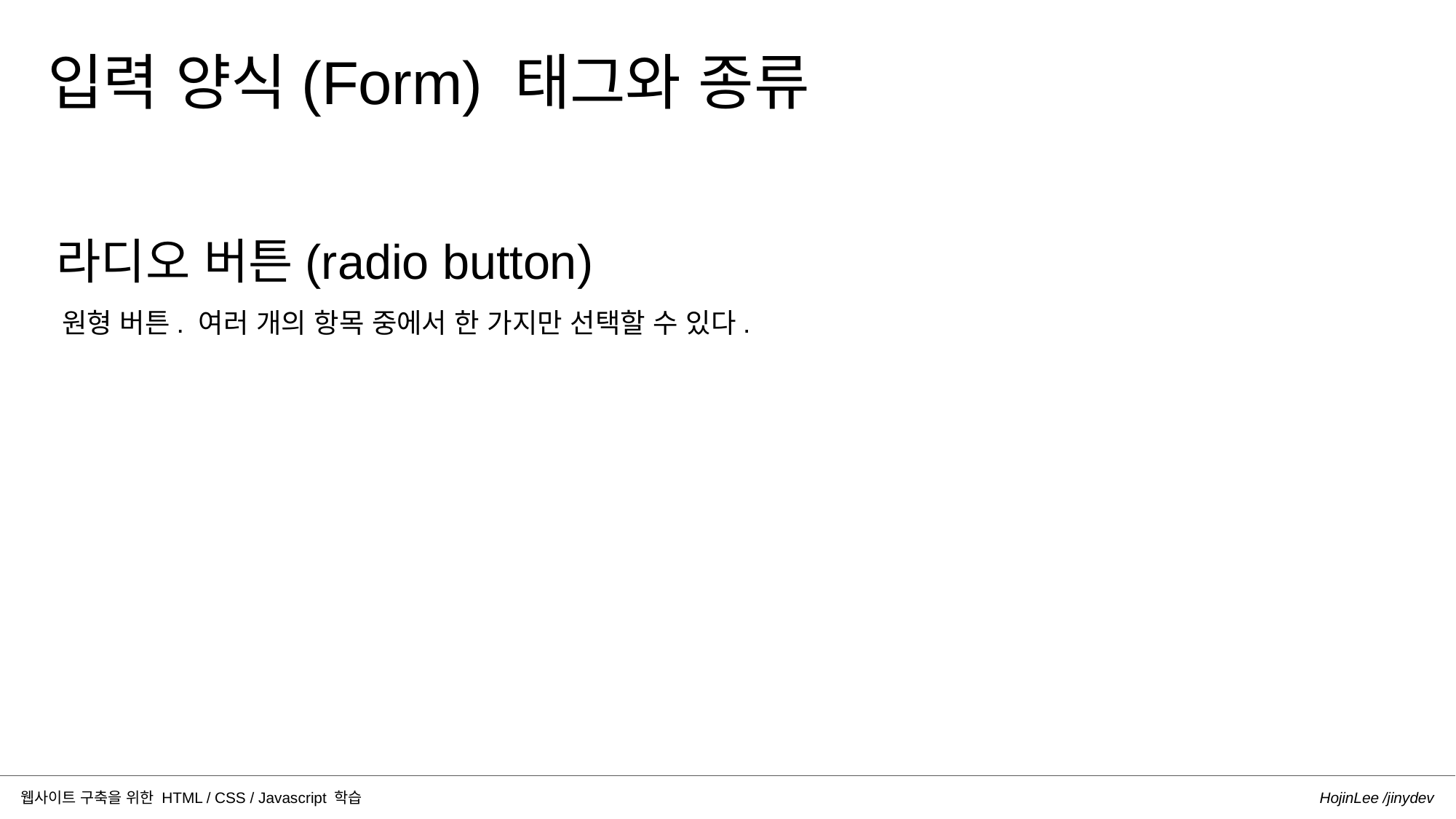

입력 양식(Form) 태그와 종류
라디오 버튼(radio button)
원형 버튼. 여러 개의 항목 중에서 한 가지만 선택할 수 있다.
HojinLee /jinydev
웹사이트 구축을 위한 HTML / CSS / Javascript 학습